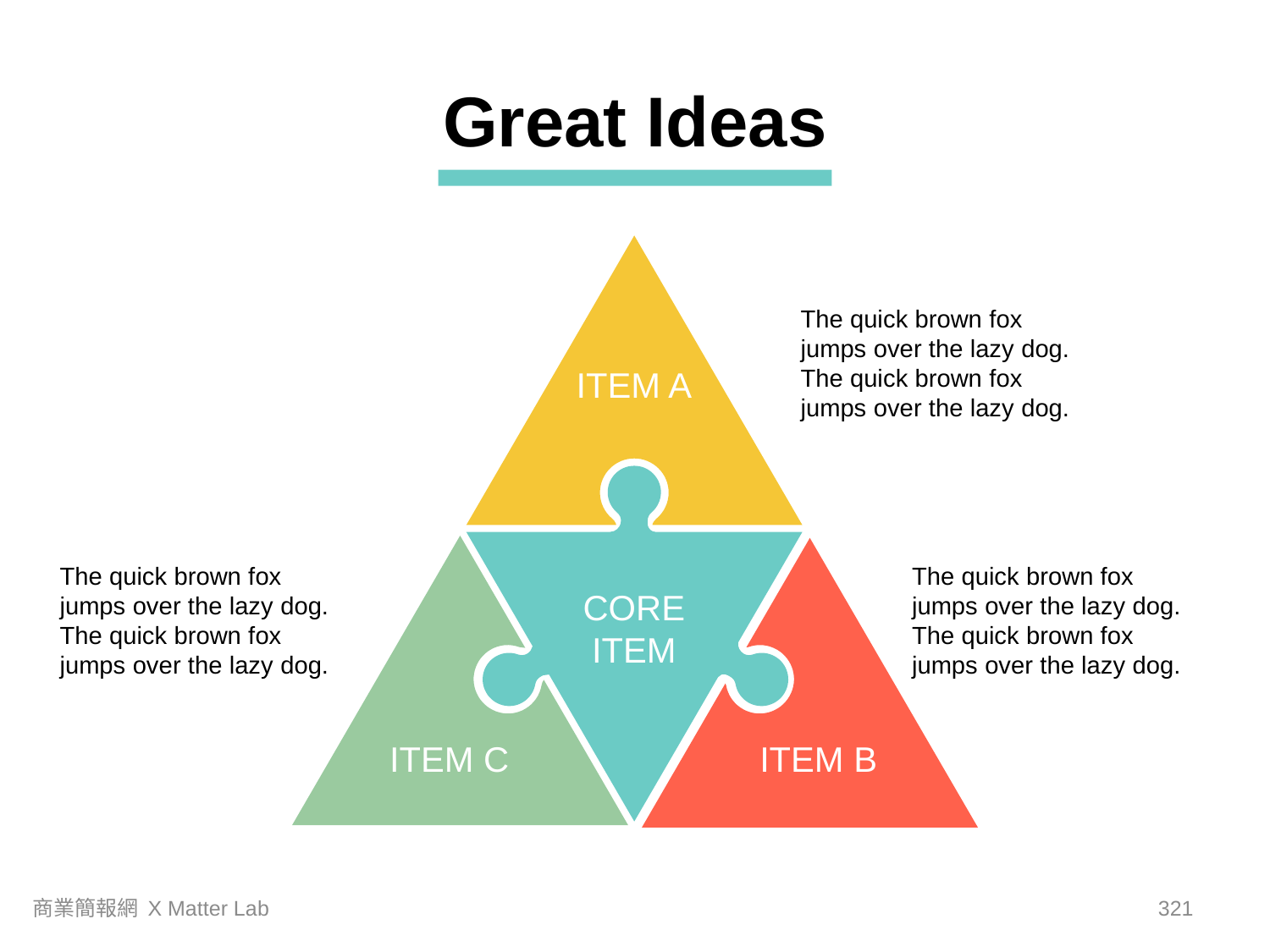

Great Ideas

The quick brown fox jumps over the lazy dog. The quick brown fox jumps over the lazy dog.
ITEM A
The quick brown fox jumps over the lazy dog. The quick brown fox jumps over the lazy dog.
The quick brown fox jumps over the lazy dog. The quick brown fox jumps over the lazy dog.
CORE
ITEM
ITEM C
ITEM B
商業簡報網 X Matter Lab
321